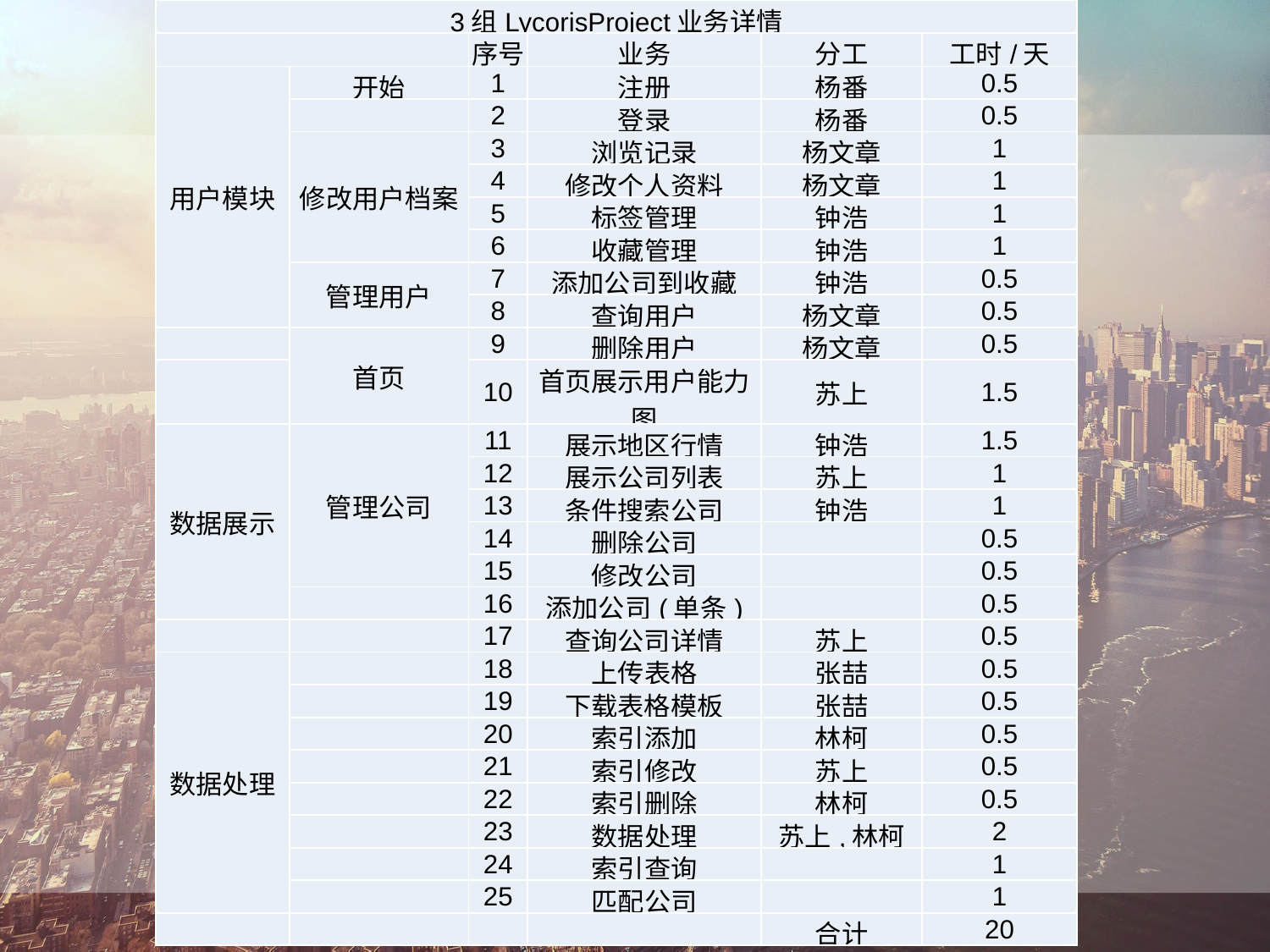

| 3组LycorisProject业务详情 |  |  |  |  |  |
| --- | --- | --- | --- | --- | --- |
|  |  | 序号 | 业务 | 分工 | 工时/天 |
| 用户模块 | 开始 | 1 | 注册 | 杨番 | 0.5 |
|  |  | 2 | 登录 | 杨番 | 0.5 |
|  | 修改用户档案 | 3 | 浏览记录 | 杨文章 | 1 |
|  |  | 4 | 修改个人资料 | 杨文章 | 1 |
|  |  | 5 | 标签管理 | 钟浩 | 1 |
|  |  | 6 | 收藏管理 | 钟浩 | 1 |
|  | 管理用户 | 7 | 添加公司到收藏 | 钟浩 | 0.5 |
|  |  | 8 | 查询用户 | 杨文章 | 0.5 |
|  | 首页 | 9 | 删除用户 | 杨文章 | 0.5 |
|  |  | 10 | 首页展示用户能力图 | 苏上 | 1.5 |
| 数据展示 | 管理公司 | 11 | 展示地区行情 | 钟浩 | 1.5 |
|  |  | 12 | 展示公司列表 | 苏上 | 1 |
|  |  | 13 | 条件搜索公司 | 钟浩 | 1 |
|  |  | 14 | 删除公司 |  | 0.5 |
|  |  | 15 | 修改公司 |  | 0.5 |
|  |  | 16 | 添加公司(单条) |  | 0.5 |
|  |  | 17 | 查询公司详情 | 苏上 | 0.5 |
| 数据处理 |  | 18 | 上传表格 | 张喆 | 0.5 |
|  |  | 19 | 下载表格模板 | 张喆 | 0.5 |
|  |  | 20 | 索引添加 | 林柯 | 0.5 |
|  |  | 21 | 索引修改 | 苏上 | 0.5 |
|  |  | 22 | 索引删除 | 林柯 | 0.5 |
|  |  | 23 | 数据处理 | 苏上,林柯 | 2 |
|  |  | 24 | 索引查询 |  | 1 |
|  |  | 25 | 匹配公司 |  | 1 |
|  |  |  |  | 合计 | 20 |
项目展示